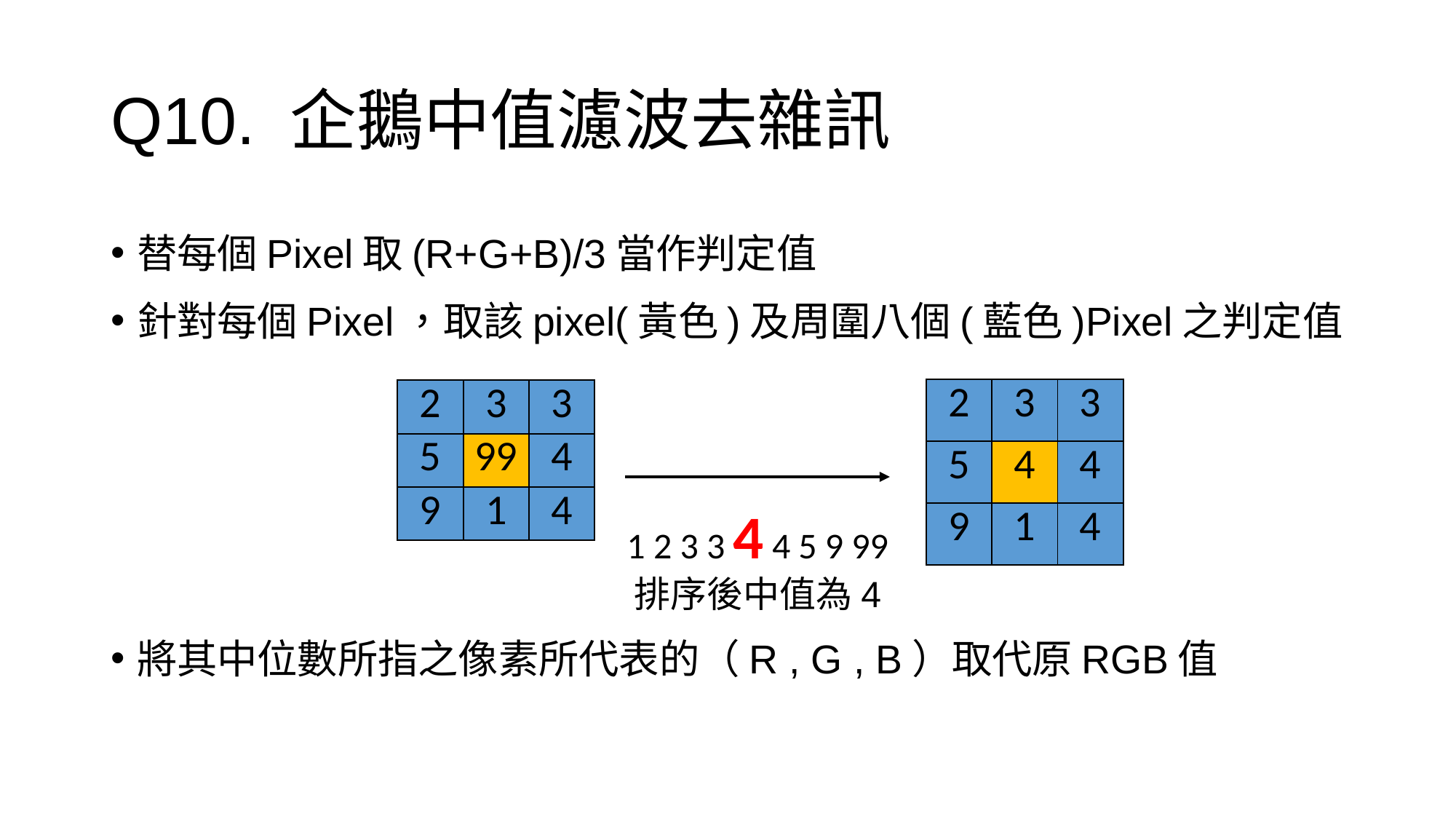

# Q10. 企鵝中值濾波去雜訊
替每個Pixel取(R+G+B)/3當作判定值
針對每個Pixel，取該pixel(黃色)及周圍八個(藍色)Pixel之判定值

將其中位數所指之像素所代表的（R , G , B）取代原RGB值
| 2 | 3 | 3 |
| --- | --- | --- |
| 5 | 4 | 4 |
| 9 | 1 | 4 |
| 2 | 3 | 3 |
| --- | --- | --- |
| 5 | 99 | 4 |
| 9 | 1 | 4 |
1 2 3 3 4 4 5 9 99
排序後中值為4